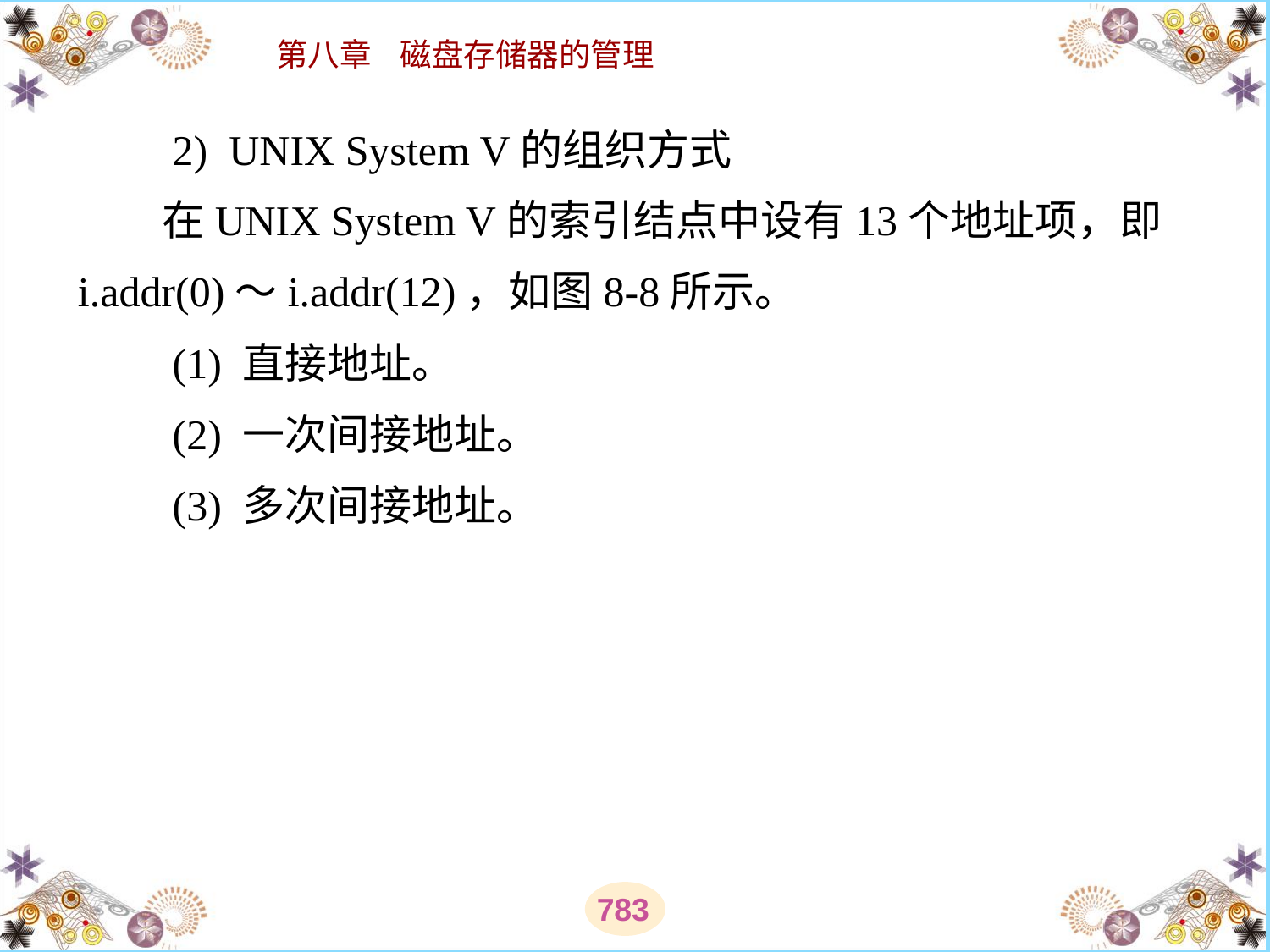

# 2)  UNIX System V的组织方式 　　在UNIX System V的索引结点中设有13个地址项，即i.addr(0)～i.addr(12)，如图8-8所示。 　　(1) 直接地址。 　　(2) 一次间接地址。 　　(3) 多次间接地址。